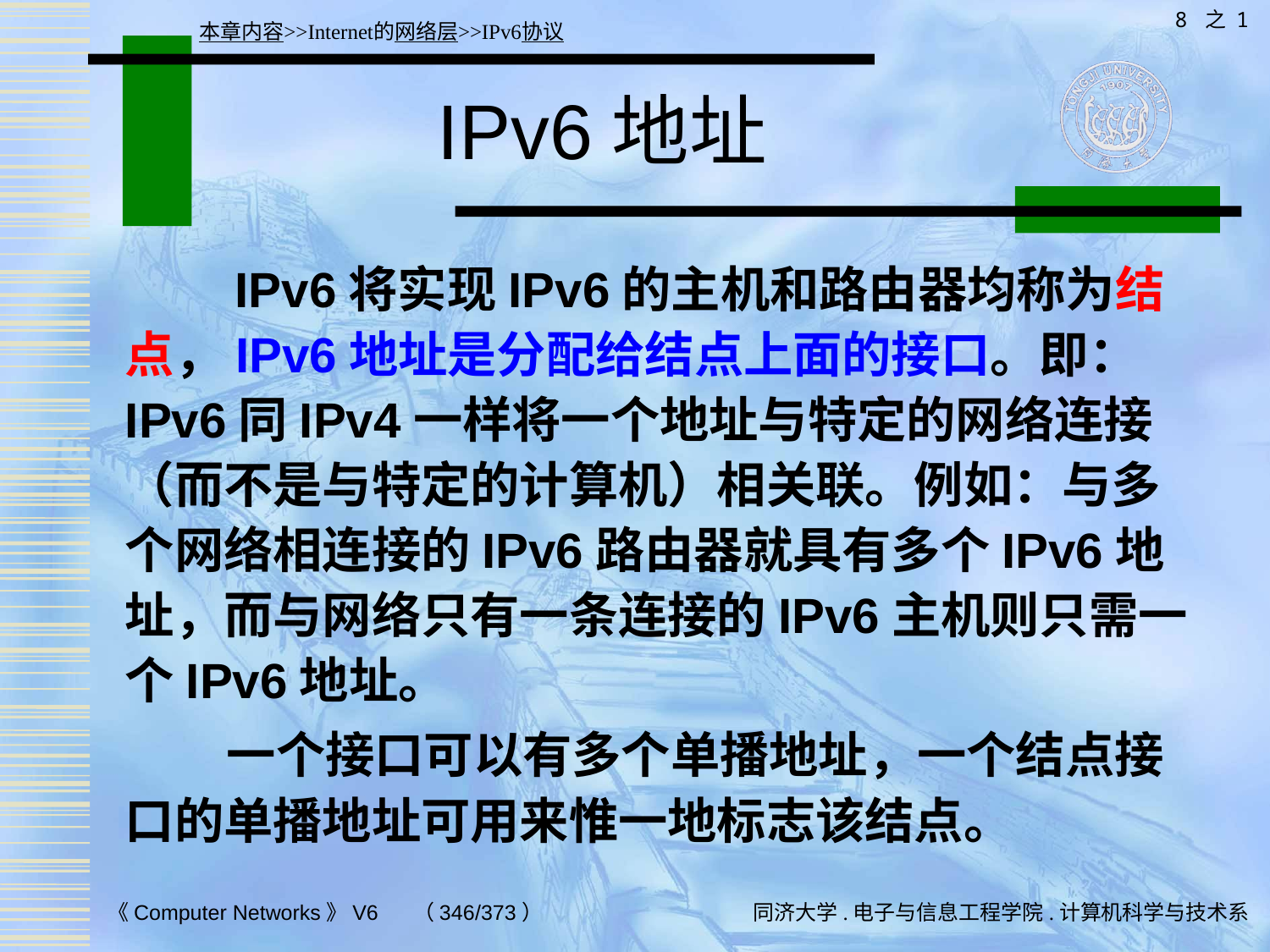

8 之 1
本章内容>>Internet的网络层>>IPv6协议
# IPv6地址
        IPv6将实现IPv6的主机和路由器均称为结点，IPv6地址是分配给结点上面的接口。即： IPv6同IPv4一样将一个地址与特定的网络连接（而不是与特定的计算机）相关联。例如：与多个网络相连接的IPv6路由器就具有多个IPv6地址，而与网络只有一条连接的IPv6主机则只需一个IPv6地址。
        一个接口可以有多个单播地址，一个结点接口的单播地址可用来惟一地标志该结点。